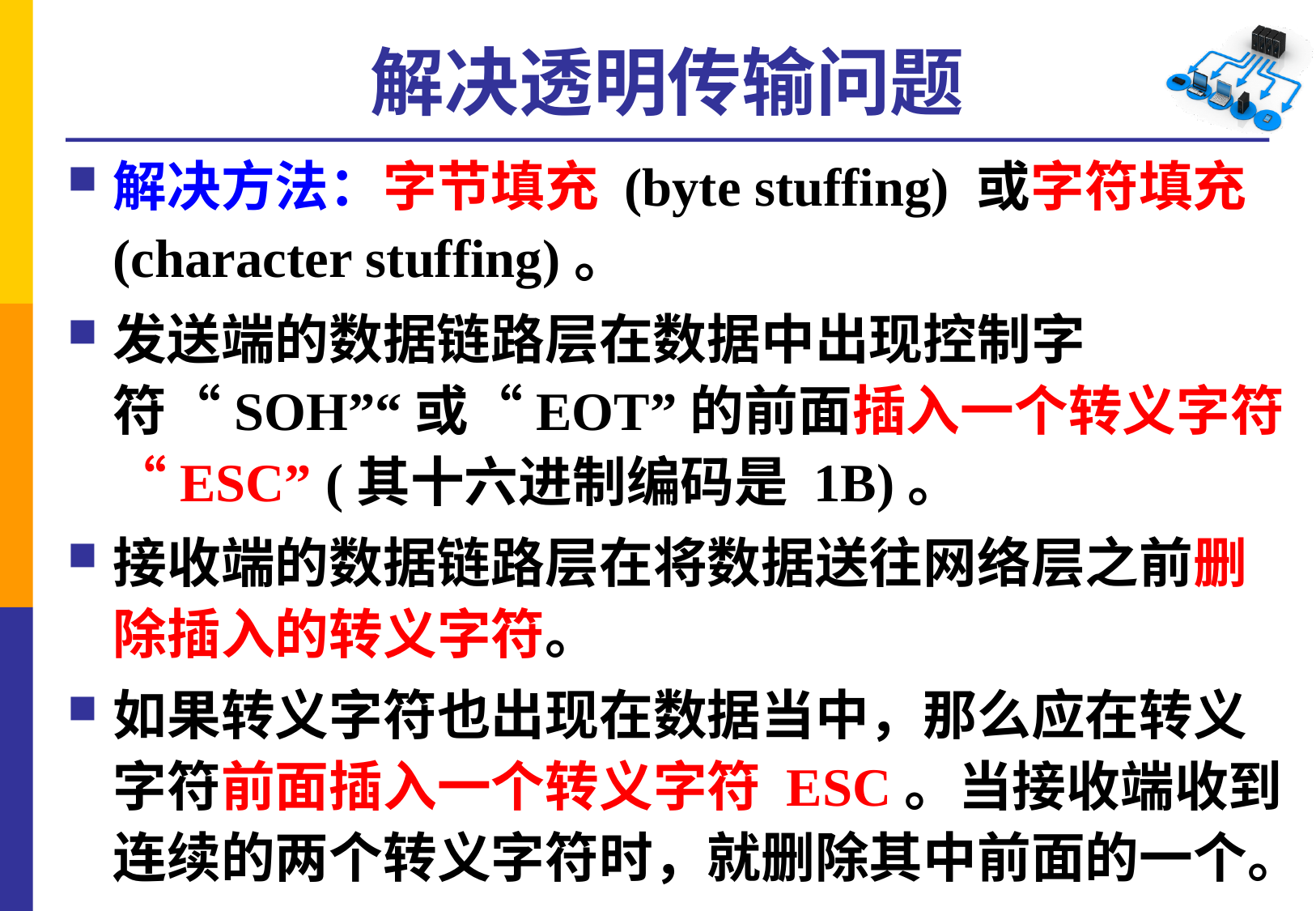

# 解决透明传输问题
解决方法：字节填充 (byte stuffing) 或字符填充 (character stuffing)。
发送端的数据链路层在数据中出现控制字符“SOH”“或“EOT”的前面插入一个转义字符“ESC” (其十六进制编码是 1B)。
接收端的数据链路层在将数据送往网络层之前删除插入的转义字符。
如果转义字符也出现在数据当中，那么应在转义字符前面插入一个转义字符 ESC。当接收端收到连续的两个转义字符时，就删除其中前面的一个。